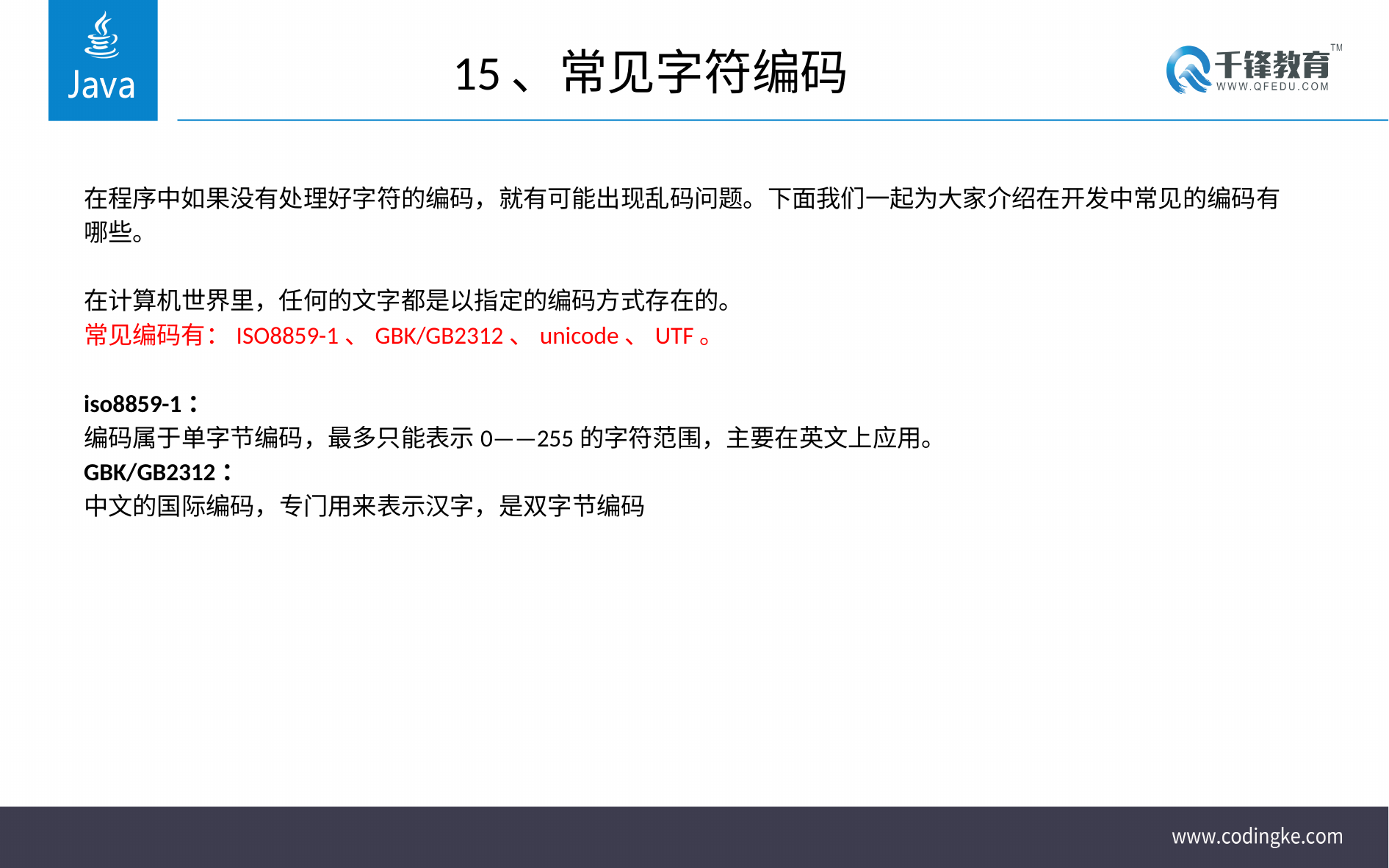

# 15、常见字符编码
在程序中如果没有处理好字符的编码，就有可能出现乱码问题。下面我们一起为大家介绍在开发中常见的编码有
哪些。

在计算机世界里，任何的文字都是以指定的编码方式存在的。
常见编码有：ISO8859-1、GBK/GB2312、unicode、UTF。

iso8859-1：
编码属于单字节编码，最多只能表示0——255的字符范围，主要在英文上应用。
GBK/GB2312：
中文的国际编码，专门用来表示汉字，是双字节编码